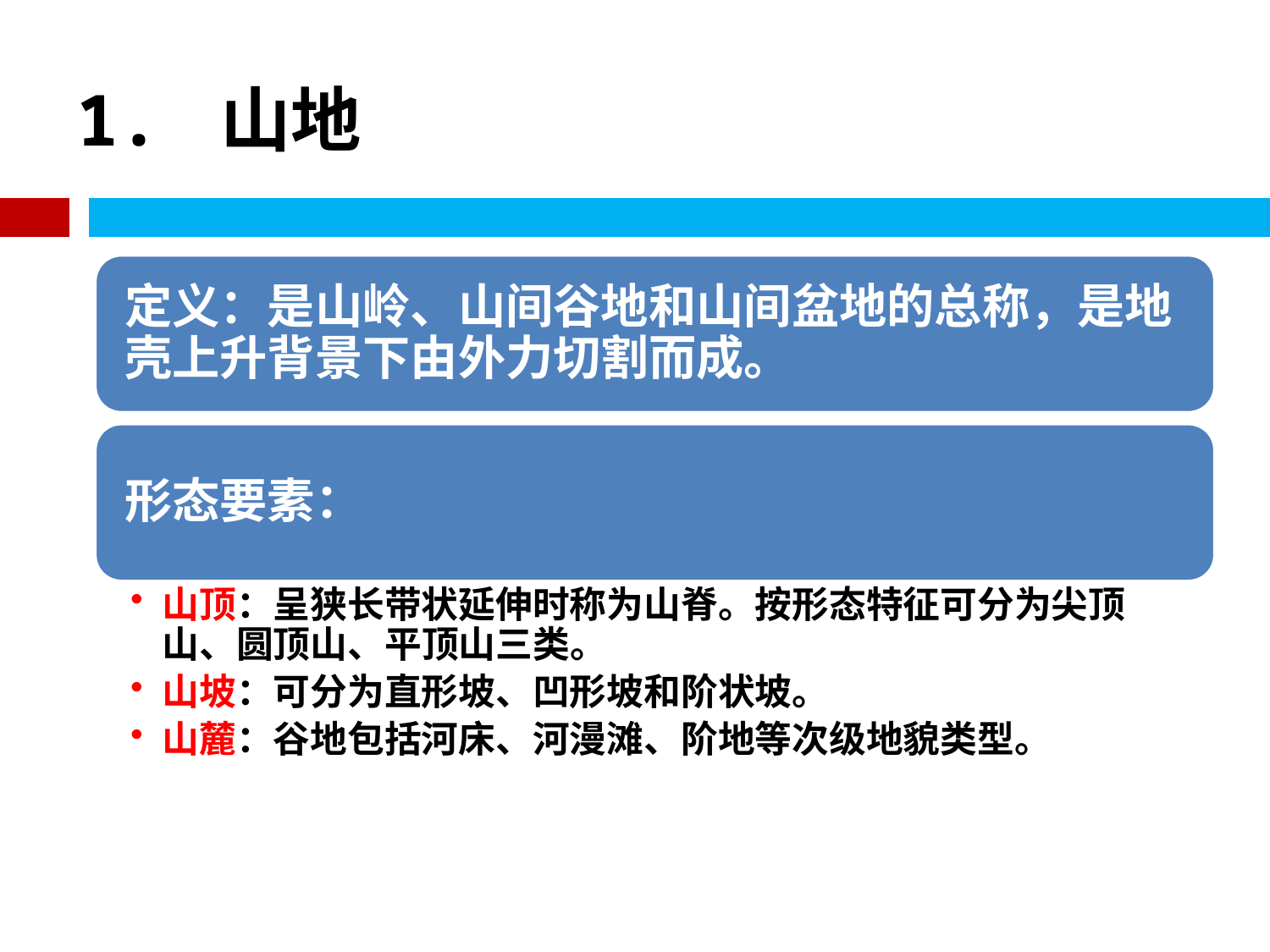

# 1. 山地
定义：是山岭、山间谷地和山间盆地的总称，是地壳上升背景下由外力切割而成。
形态要素：
山顶：呈狭长带状延伸时称为山脊。按形态特征可分为尖顶山、圆顶山、平顶山三类。
山坡：可分为直形坡、凹形坡和阶状坡。
山麓：谷地包括河床、河漫滩、阶地等次级地貌类型。